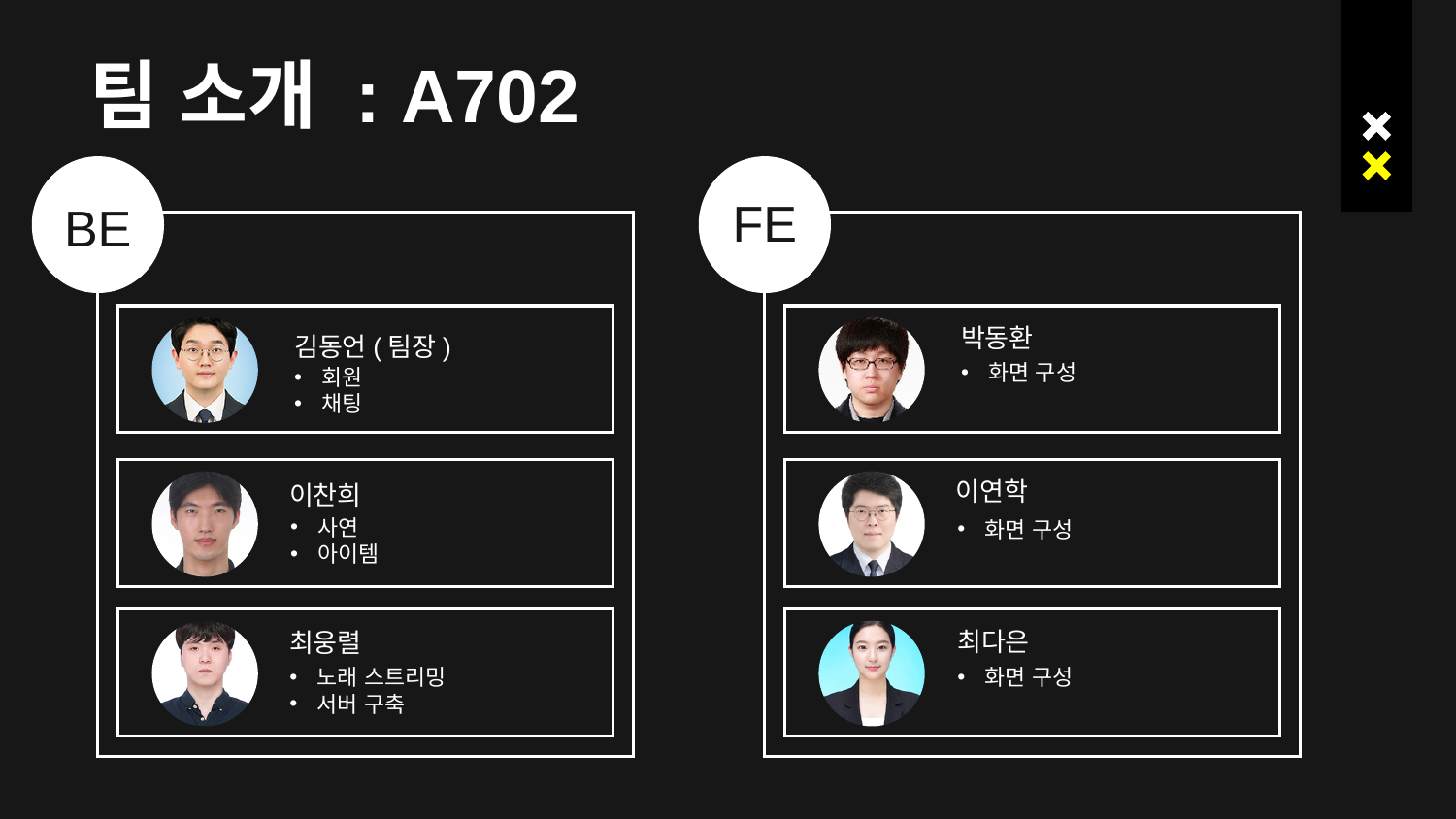

# 팀 소개 : A702
FE
BE

박동환

김동언(팀장)

화면 구성
회원
채팅

이연학
이찬희

사연
아이템
화면 구성

최다은
최웅렬

노래 스트리밍
서버 구축
화면 구성